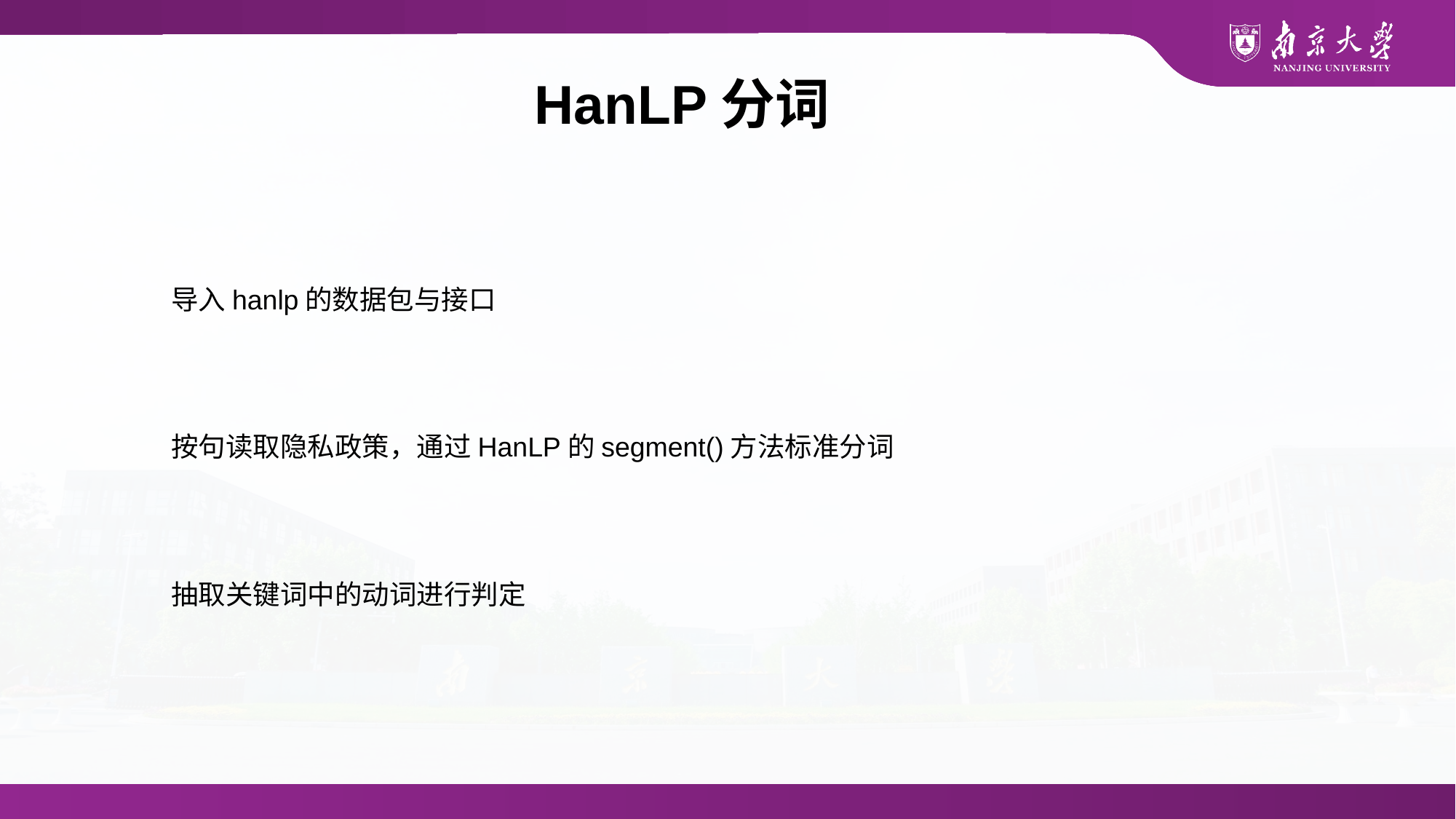

HanLP分词
导入hanlp的数据包与接口

按句读取隐私政策，通过HanLP的segment()方法标准分词

抽取关键词中的动词进行判定